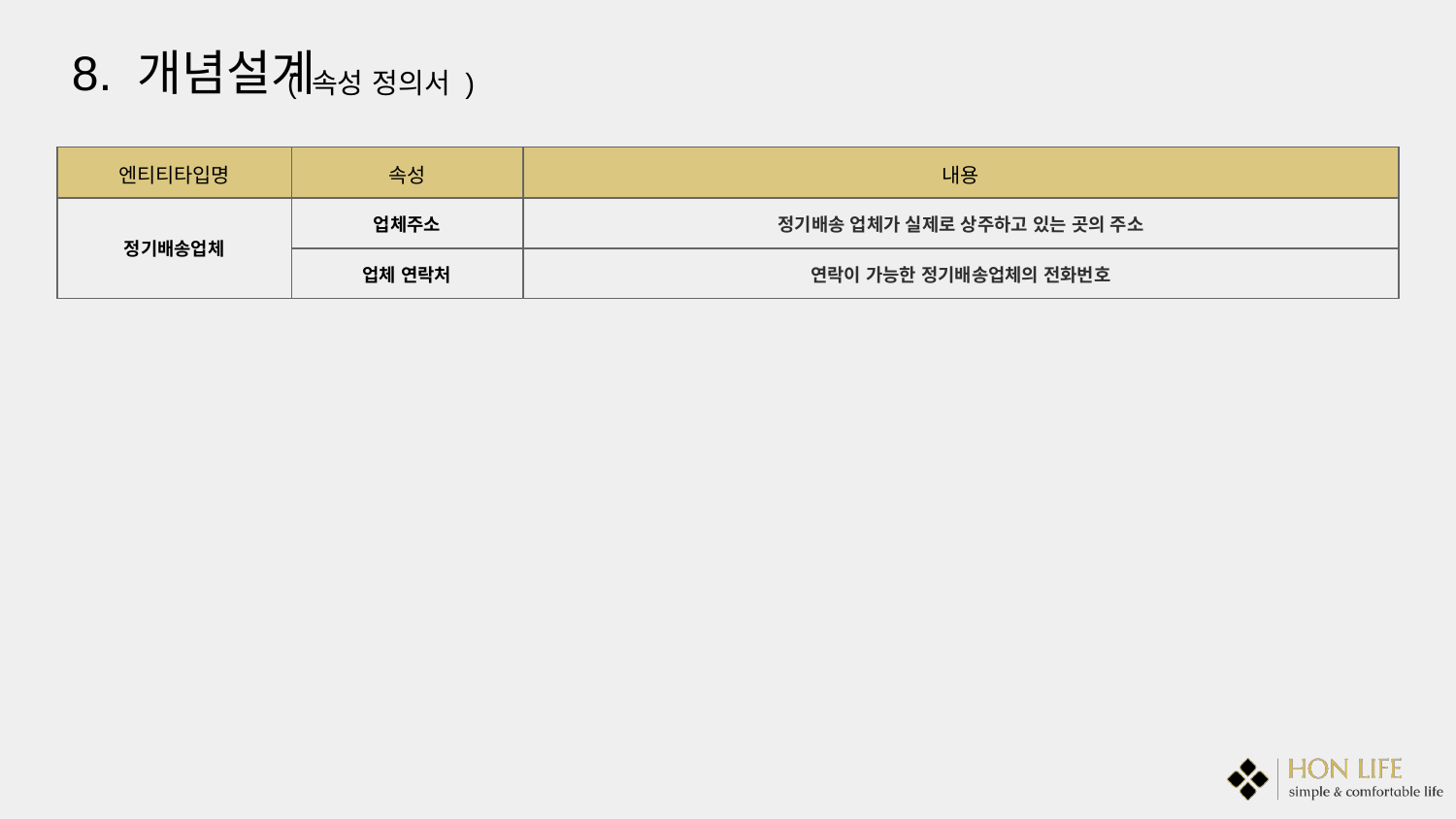

8. 개념설계
( 속성 정의서 )

| 엔티티타입명 | 속성 | 내용 |  |  |
| --- | --- | --- | --- | --- |
| 정기배송업체 | 업체주소 | 정기배송 업체가 실제로 상주하고 있는 곳의 주소 |  |  |
|  | 업체 연락처 | 연락이 가능한 정기배송업체의 전화번호 |  |  |